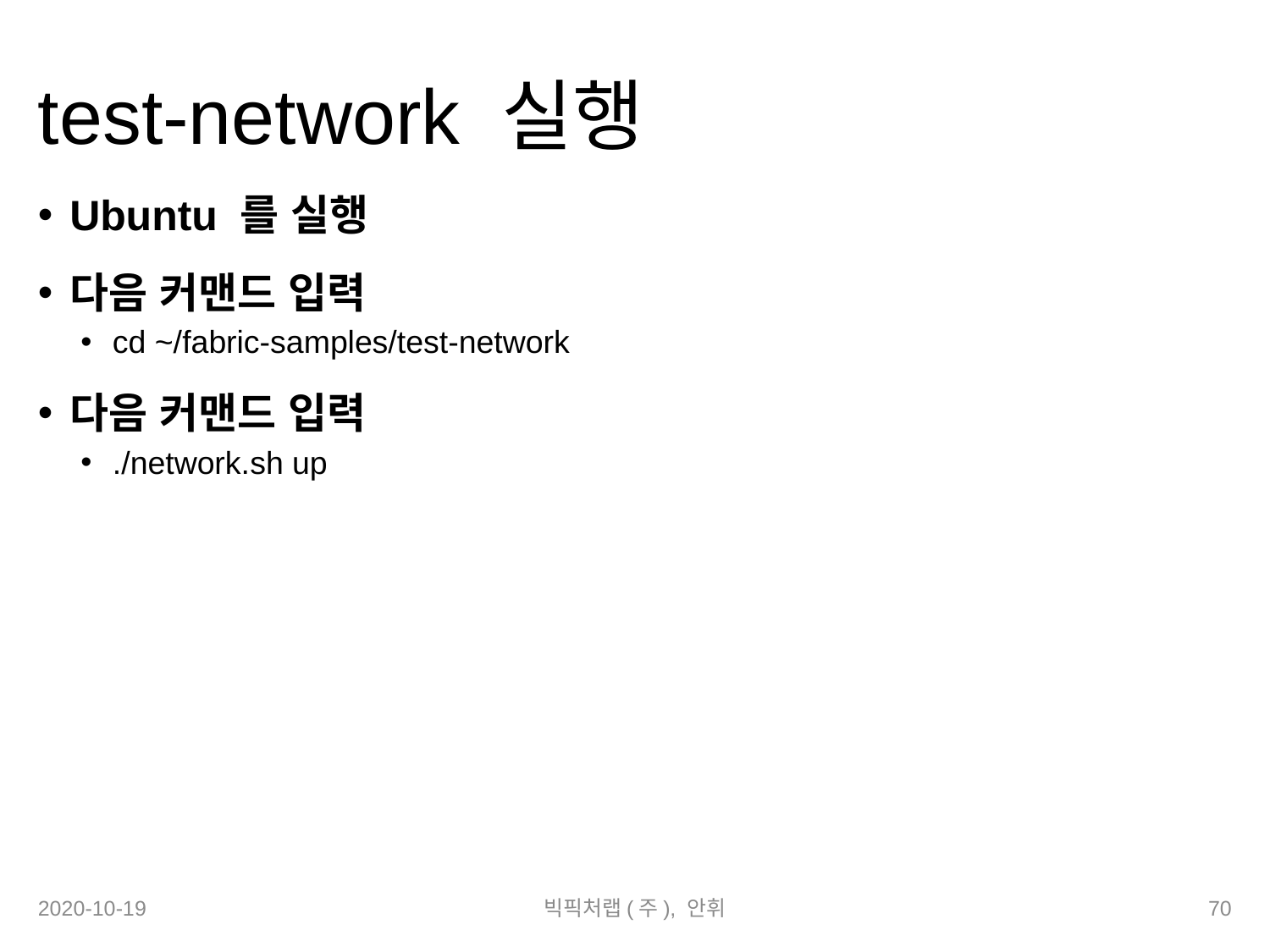

# test-network 실행
Ubuntu 를 실행
다음 커맨드 입력
cd ~/fabric-samples/test-network
다음 커맨드 입력
./network.sh up

70
2020-10-19
빅픽처랩(주), 안휘